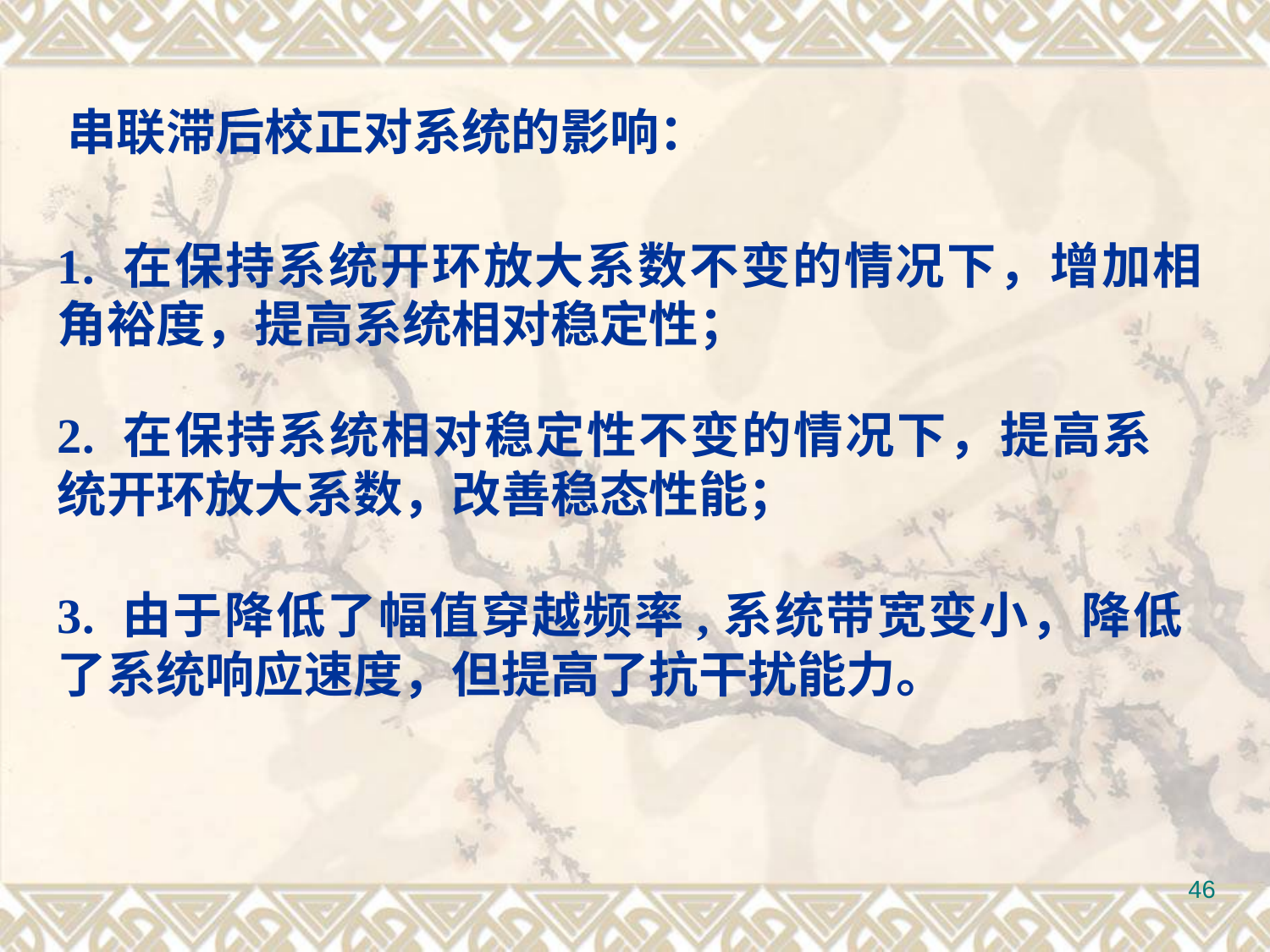

串联滞后校正对系统的影响：
1. 在保持系统开环放大系数不变的情况下，增加相角裕度，提高系统相对稳定性；
2. 在保持系统相对稳定性不变的情况下，提高系统开环放大系数，改善稳态性能；
3. 由于降低了幅值穿越频率,系统带宽变小，降低了系统响应速度，但提高了抗干扰能力。
46